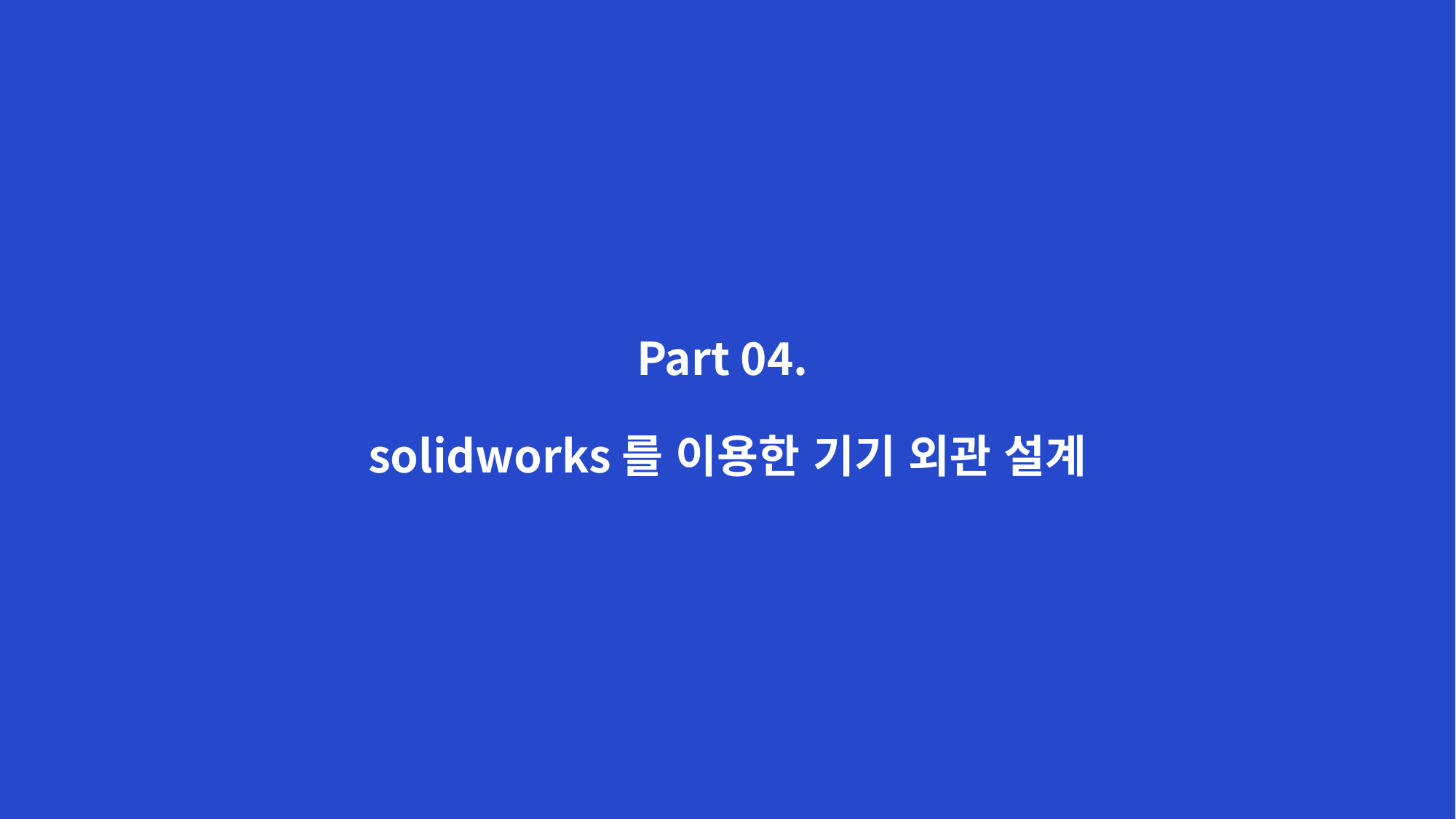

# Part 04. solidworks를 이용한 기기 외관 설계